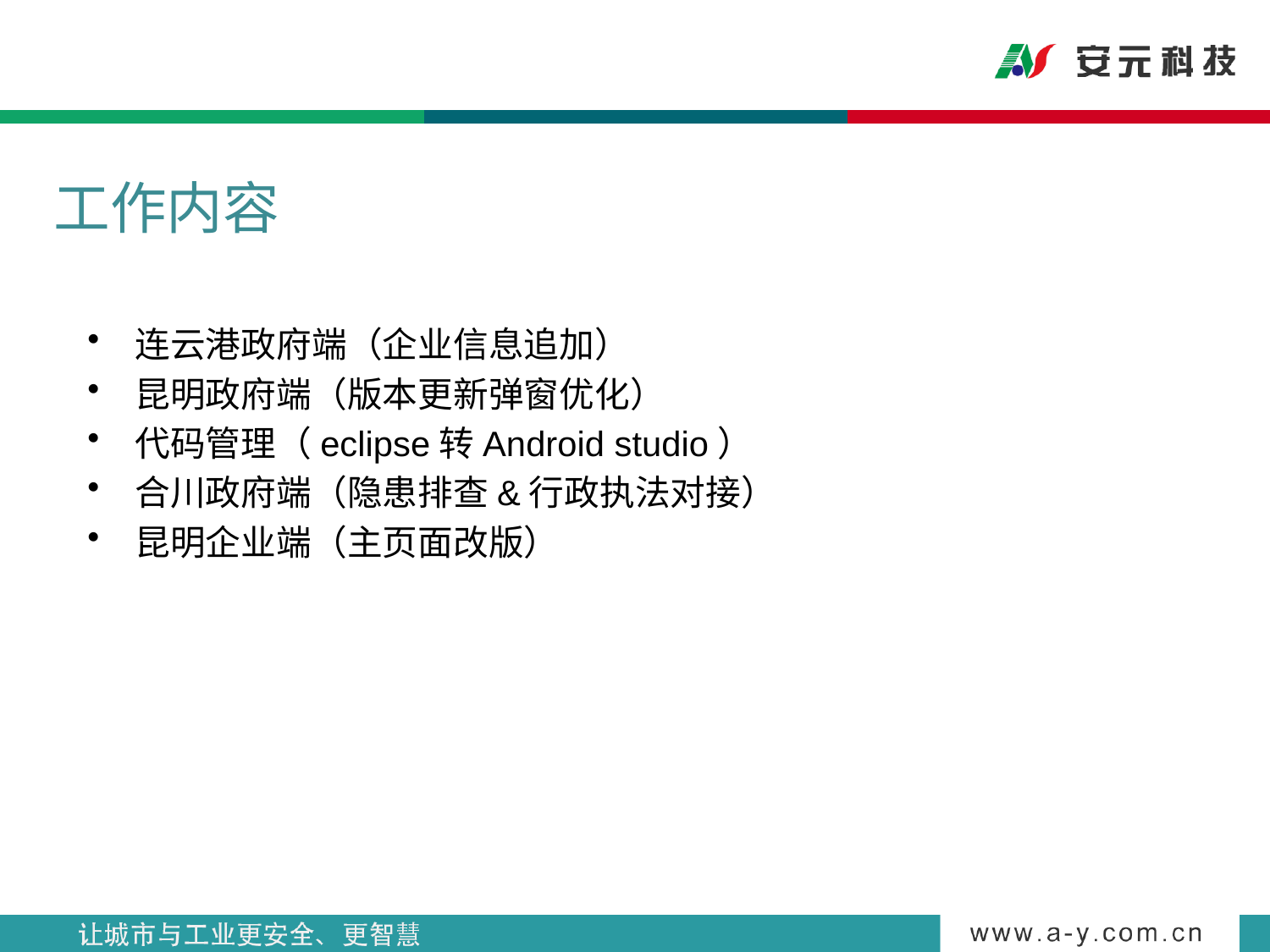

# 工作内容
连云港政府端（企业信息追加）
昆明政府端（版本更新弹窗优化）
代码管理（eclipse转Android studio）
合川政府端（隐患排查&行政执法对接）
昆明企业端（主页面改版）